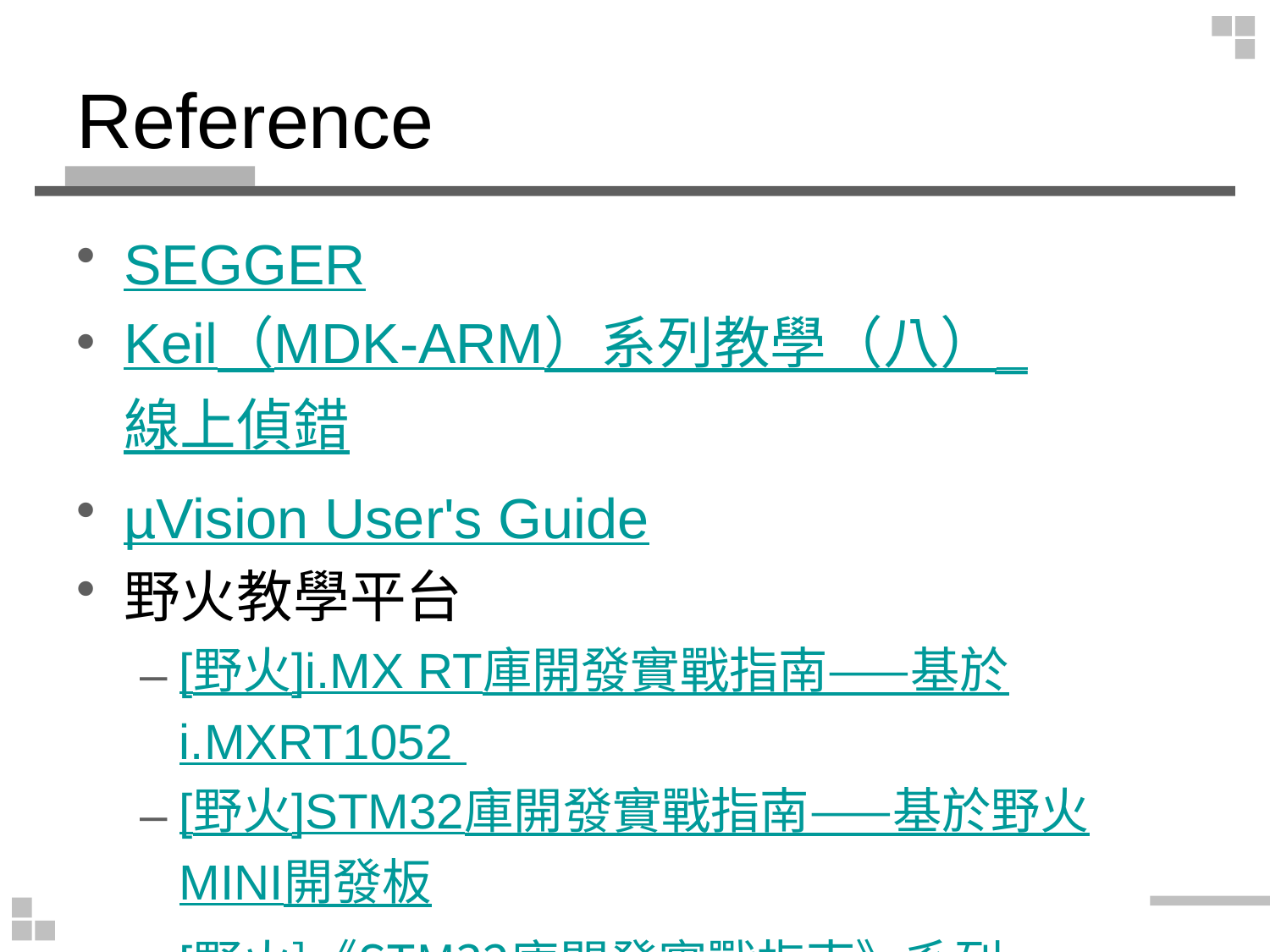

# Reference
SEGGER
Keil（MDK-ARM）系列教學（八）_線上偵錯
µVision User's Guide
野火教學平台
[野火]i.MX RT庫開發實戰指南——基於i.MXRT1052
[野火]STM32庫開發實戰指南——基於野火MINI開發板
[野火]《STM32庫開發實戰指南》系列